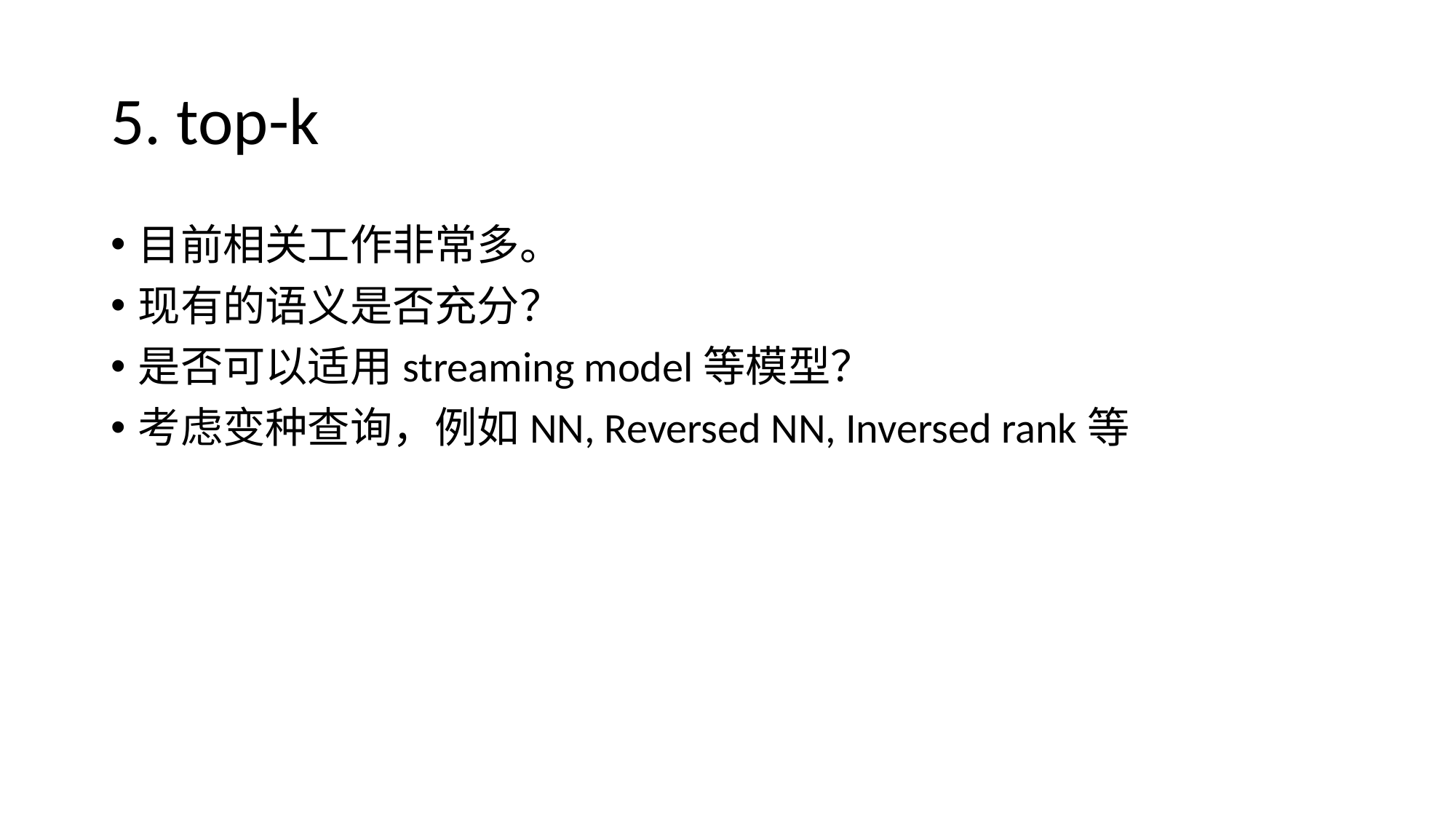

# 5. top-k
目前相关工作非常多。
现有的语义是否充分？
是否可以适用streaming model等模型？
考虑变种查询，例如NN, Reversed NN, Inversed rank等
95